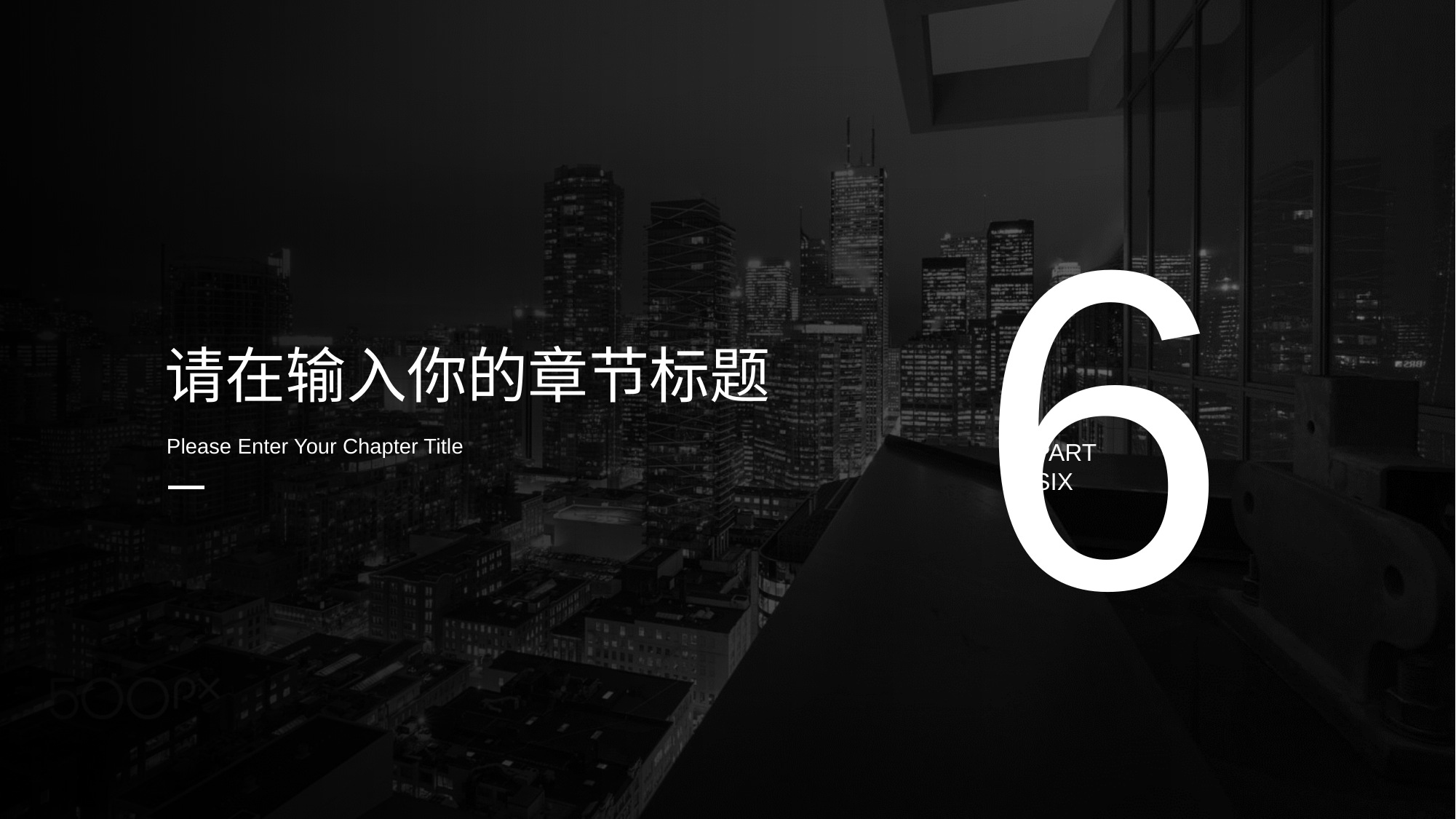

6
请在输入你的章节标题
Please Enter Your Chapter Title
PART
SIX